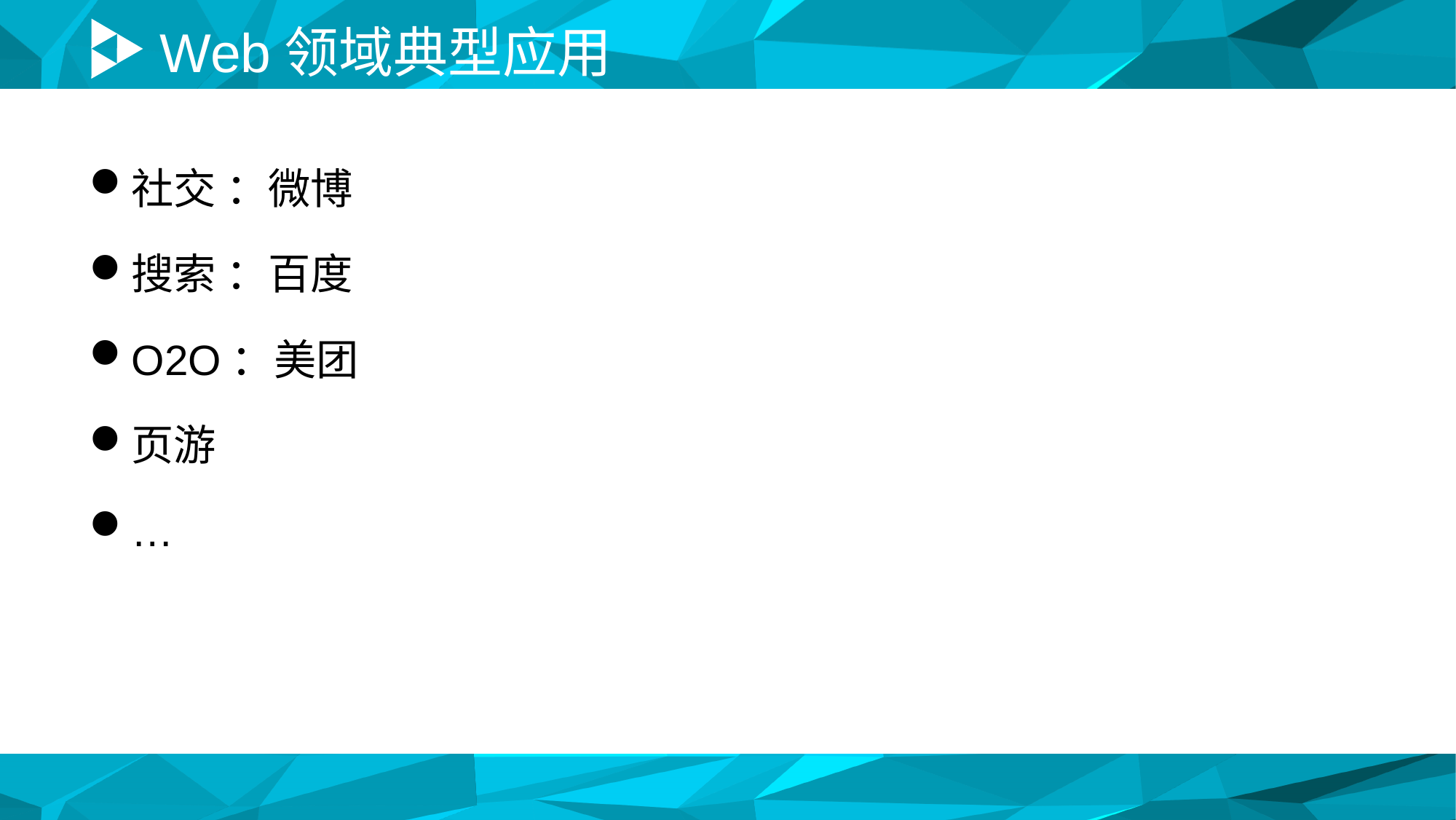

# Web领域典型应用
社交 ：微博
搜索 ：百度
O2O：美团
页游
…